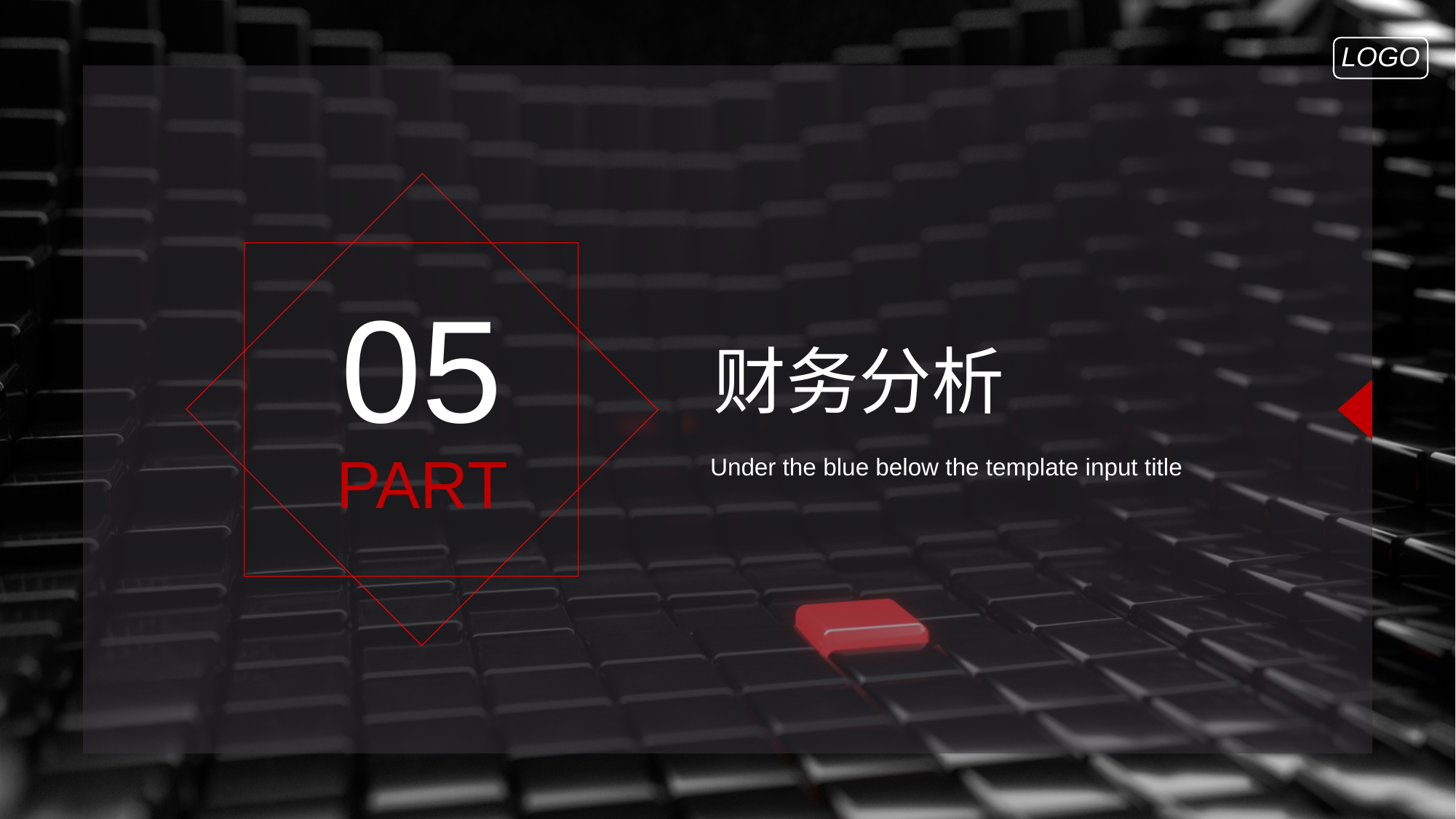

LOGO

05
财务分析

PART
Under the blue below the template input title